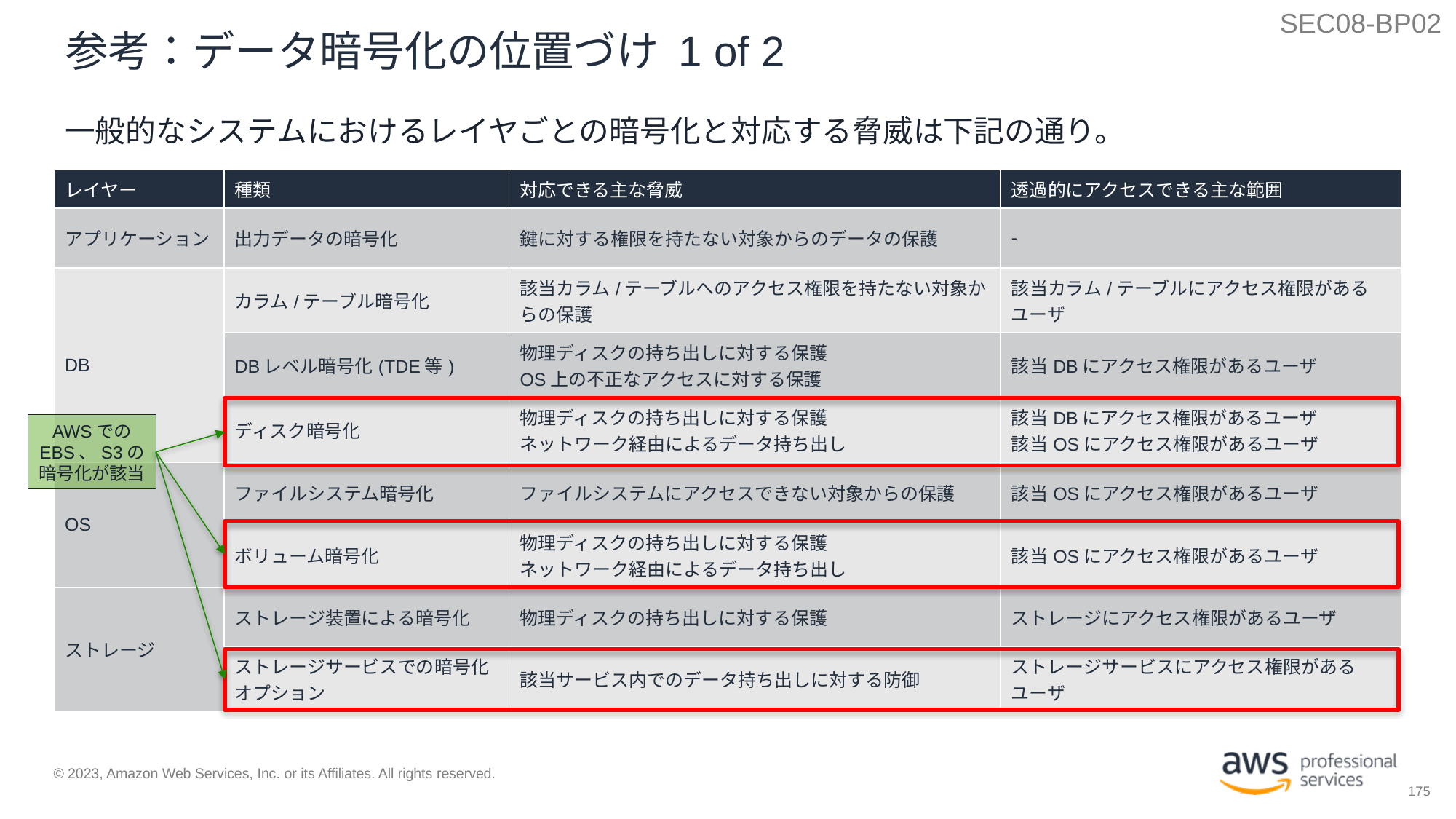

SEC08-BP02
# 参考：データ暗号化の位置づけ 1 of 2
一般的なシステムにおけるレイヤごとの暗号化と対応する脅威は下記の通り。
| レイヤー | 種類 | 対応できる主な脅威 | 透過的にアクセスできる主な範囲 |
| --- | --- | --- | --- |
| アプリケーション | 出力データの暗号化 | 鍵に対する権限を持たない対象からのデータの保護 | - |
| DB | カラム/テーブル暗号化 | 該当カラム/テーブルへのアクセス権限を持たない対象からの保護 | 該当カラム/テーブルにアクセス権限があるユーザ |
|  | DBレベル暗号化(TDE等) | 物理ディスクの持ち出しに対する保護 OS上の不正なアクセスに対する保護 | 該当DBにアクセス権限があるユーザ |
|  | ディスク暗号化 | 物理ディスクの持ち出しに対する保護 ネットワーク経由によるデータ持ち出し | 該当DBにアクセス権限があるユーザ 該当OSにアクセス権限があるユーザ |
| OS | ファイルシステム暗号化 | ファイルシステムにアクセスできない対象からの保護 | 該当OSにアクセス権限があるユーザ |
|  | ボリューム暗号化 | 物理ディスクの持ち出しに対する保護 ネットワーク経由によるデータ持ち出し | 該当OSにアクセス権限があるユーザ |
| ストレージ | ストレージ装置による暗号化 | 物理ディスクの持ち出しに対する保護 | ストレージにアクセス権限があるユーザ |
|  | ストレージサービスでの暗号化オプション | 該当サービス内でのデータ持ち出しに対する防御 | ストレージサービスにアクセス権限があるユーザ |

AWSでの
EBS、S3の
暗号化が該当